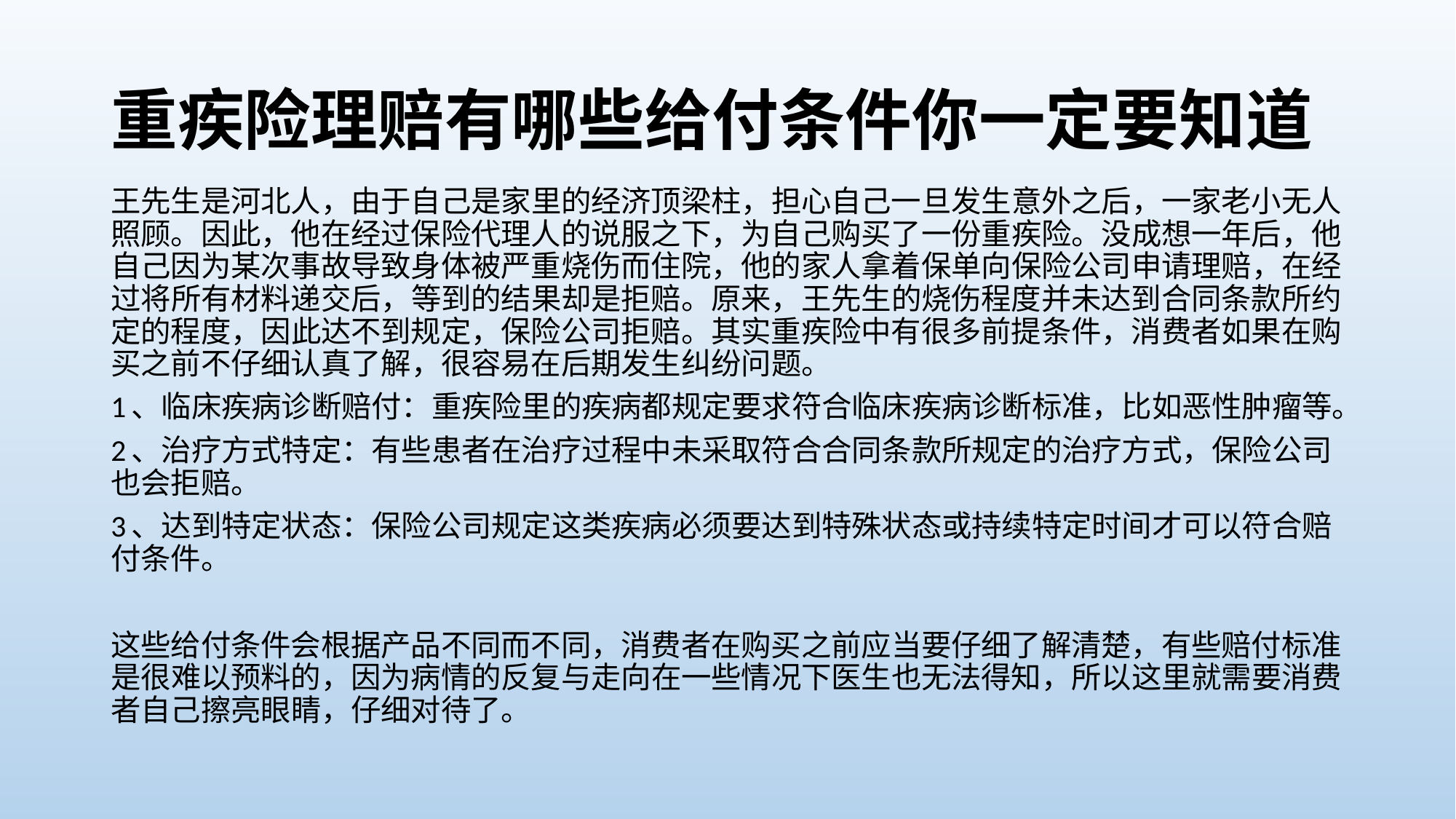

# 重疾险理赔有哪些给付条件你一定要知道
王先生是河北人，由于自己是家里的经济顶梁柱，担心自己一旦发生意外之后，一家老小无人照顾。因此，他在经过保险代理人的说服之下，为自己购买了一份重疾险。没成想一年后，他自己因为某次事故导致身体被严重烧伤而住院，他的家人拿着保单向保险公司申请理赔，在经过将所有材料递交后，等到的结果却是拒赔。原来，王先生的烧伤程度并未达到合同条款所约定的程度，因此达不到规定，保险公司拒赔。其实重疾险中有很多前提条件，消费者如果在购买之前不仔细认真了解，很容易在后期发生纠纷问题。
1、临床疾病诊断赔付：重疾险里的疾病都规定要求符合临床疾病诊断标准，比如恶性肿瘤等。
2、治疗方式特定：有些患者在治疗过程中未采取符合合同条款所规定的治疗方式，保险公司也会拒赔。
3、达到特定状态：保险公司规定这类疾病必须要达到特殊状态或持续特定时间才可以符合赔付条件。

这些给付条件会根据产品不同而不同，消费者在购买之前应当要仔细了解清楚，有些赔付标准是很难以预料的，因为病情的反复与走向在一些情况下医生也无法得知，所以这里就需要消费者自己擦亮眼睛，仔细对待了。